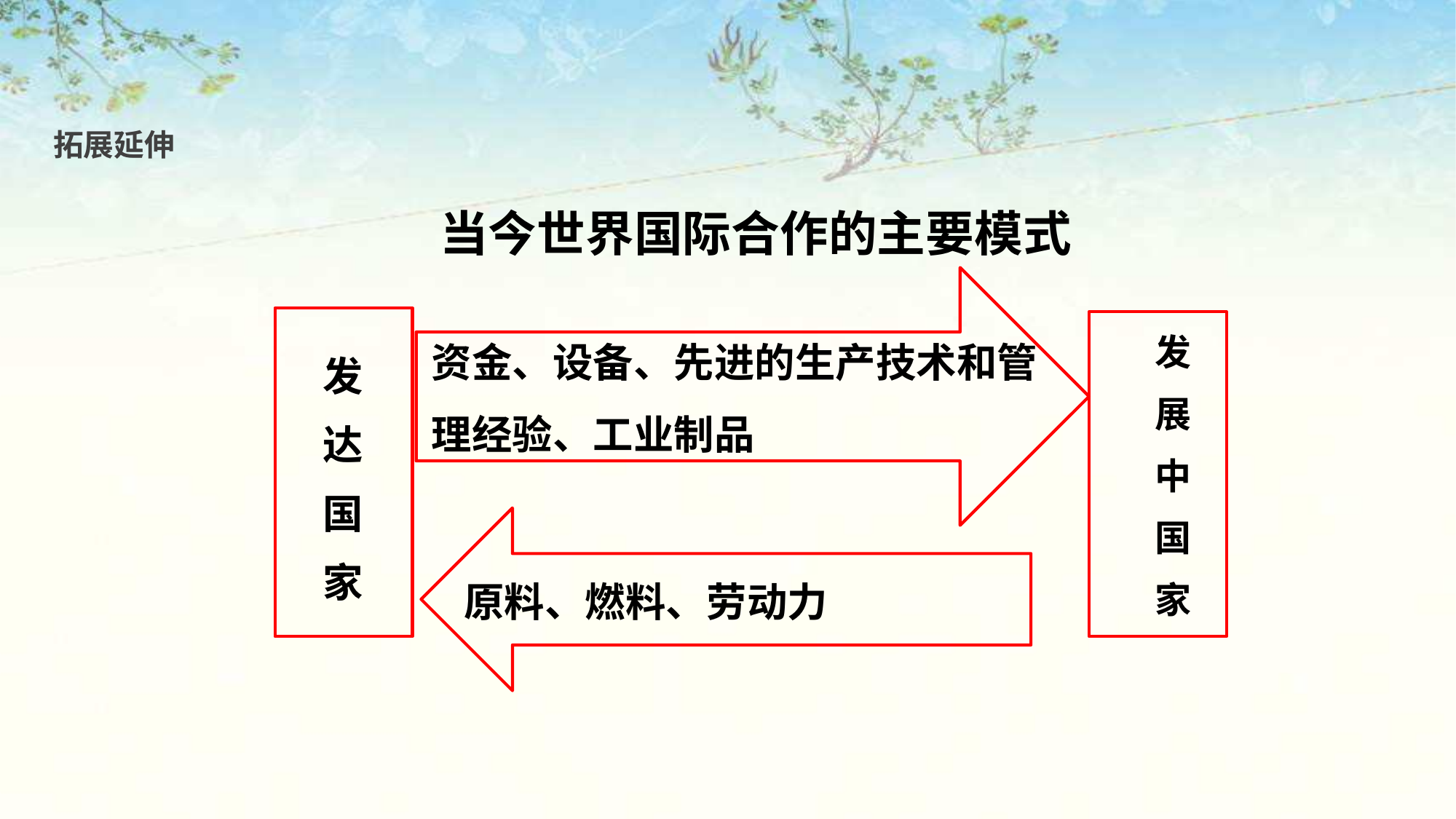

拓展延伸
当今世界国际合作的主要模式

资金、设备、先进的生产技术和管理经验、工业制品

发
达
国
家

发
展
中
国
家

原料、燃料、劳动力